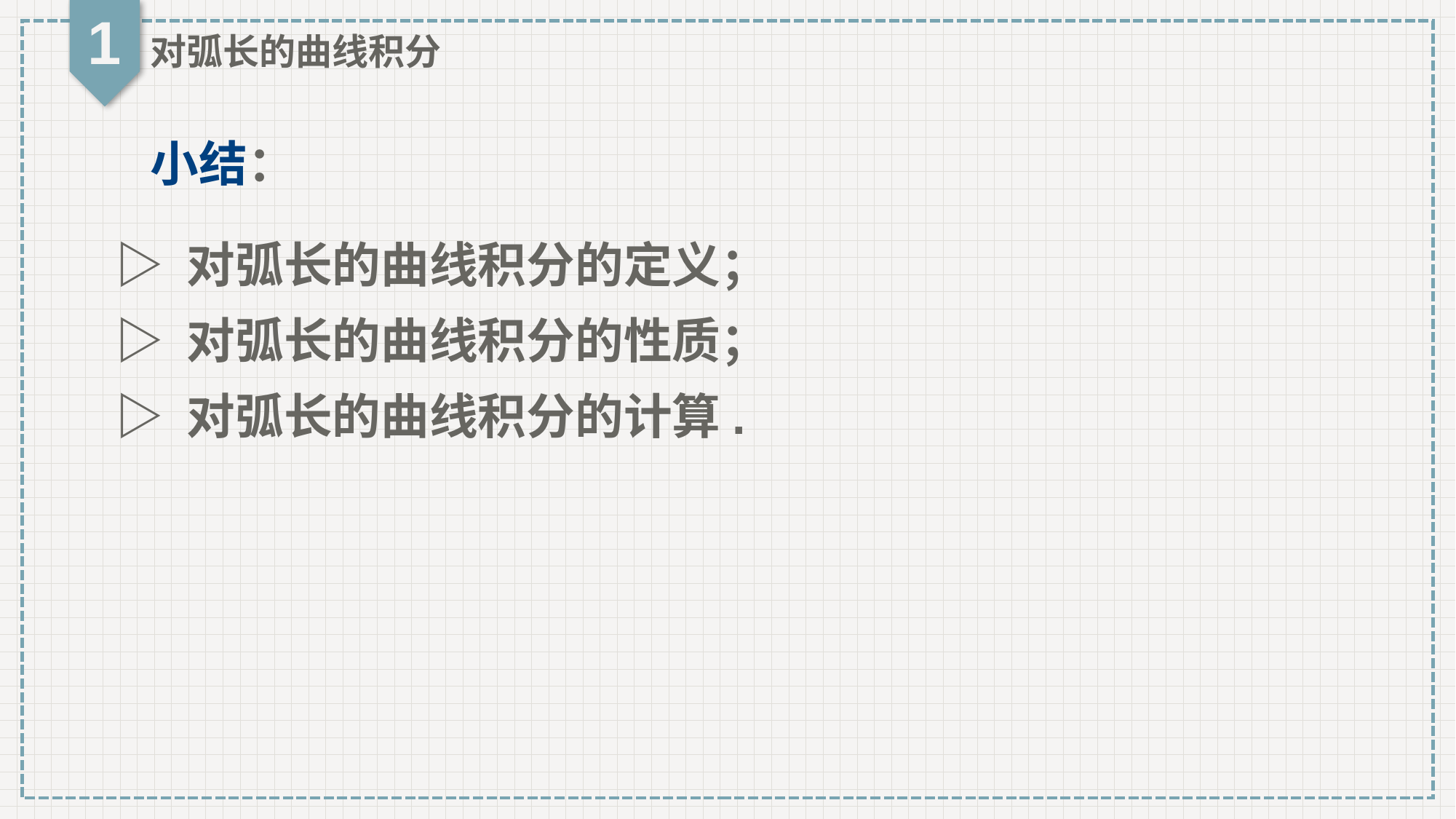

1
对弧长的曲线积分
小结：
▷ 对弧长的曲线积分的定义；
▷ 对弧长的曲线积分的性质；
▷ 对弧长的曲线积分的计算.